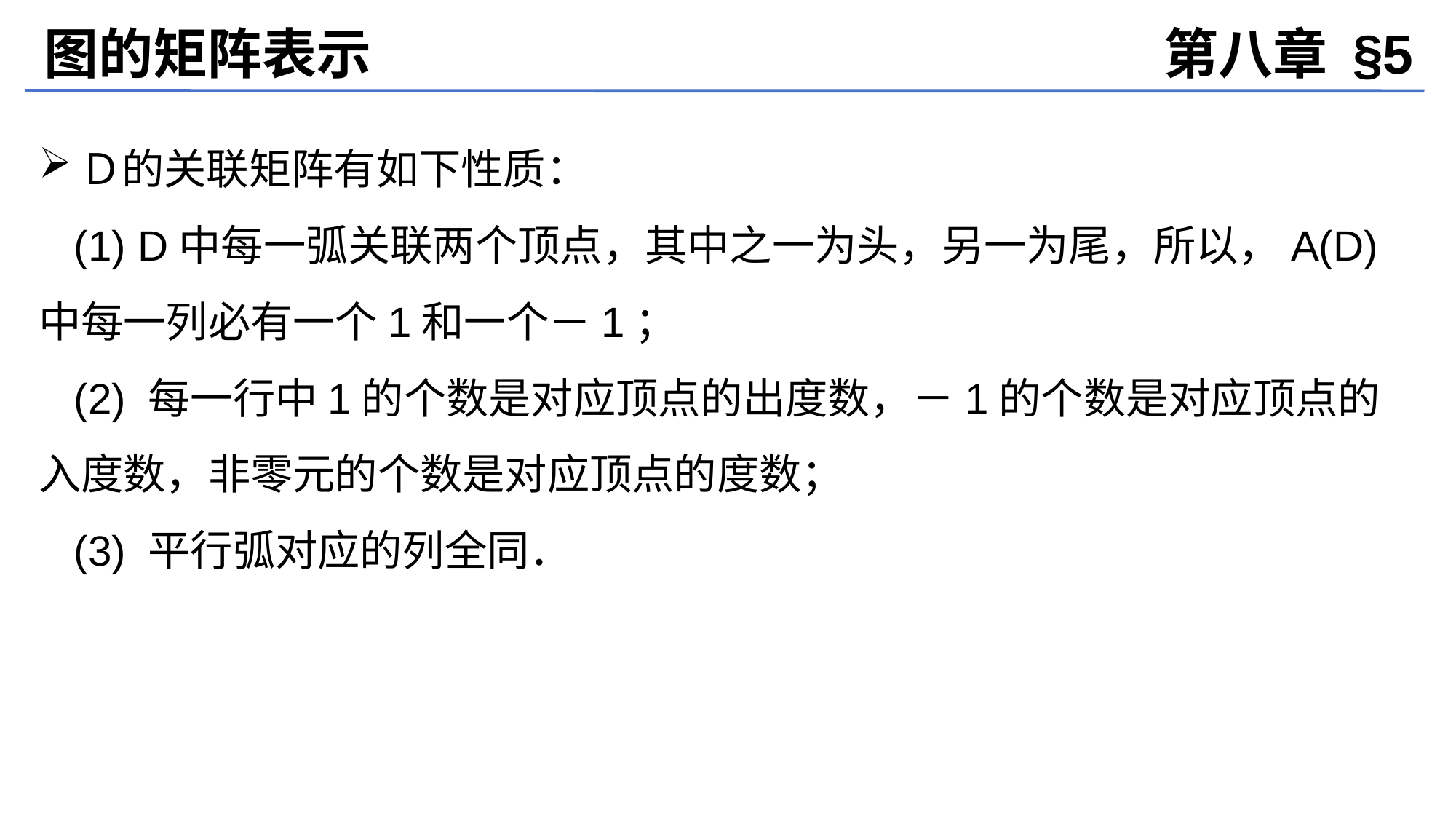

图的矩阵表示
第八章 §5
Ｄ的关联矩阵有如下性质：
   (1) D中每一弧关联两个顶点，其中之一为头，另一为尾，所以，A(D)中每一列必有一个1和一个－1；
   (2) 每一行中1的个数是对应顶点的出度数，－1的个数是对应顶点的入度数，非零元的个数是对应顶点的度数；
   (3) 平行弧对应的列全同．